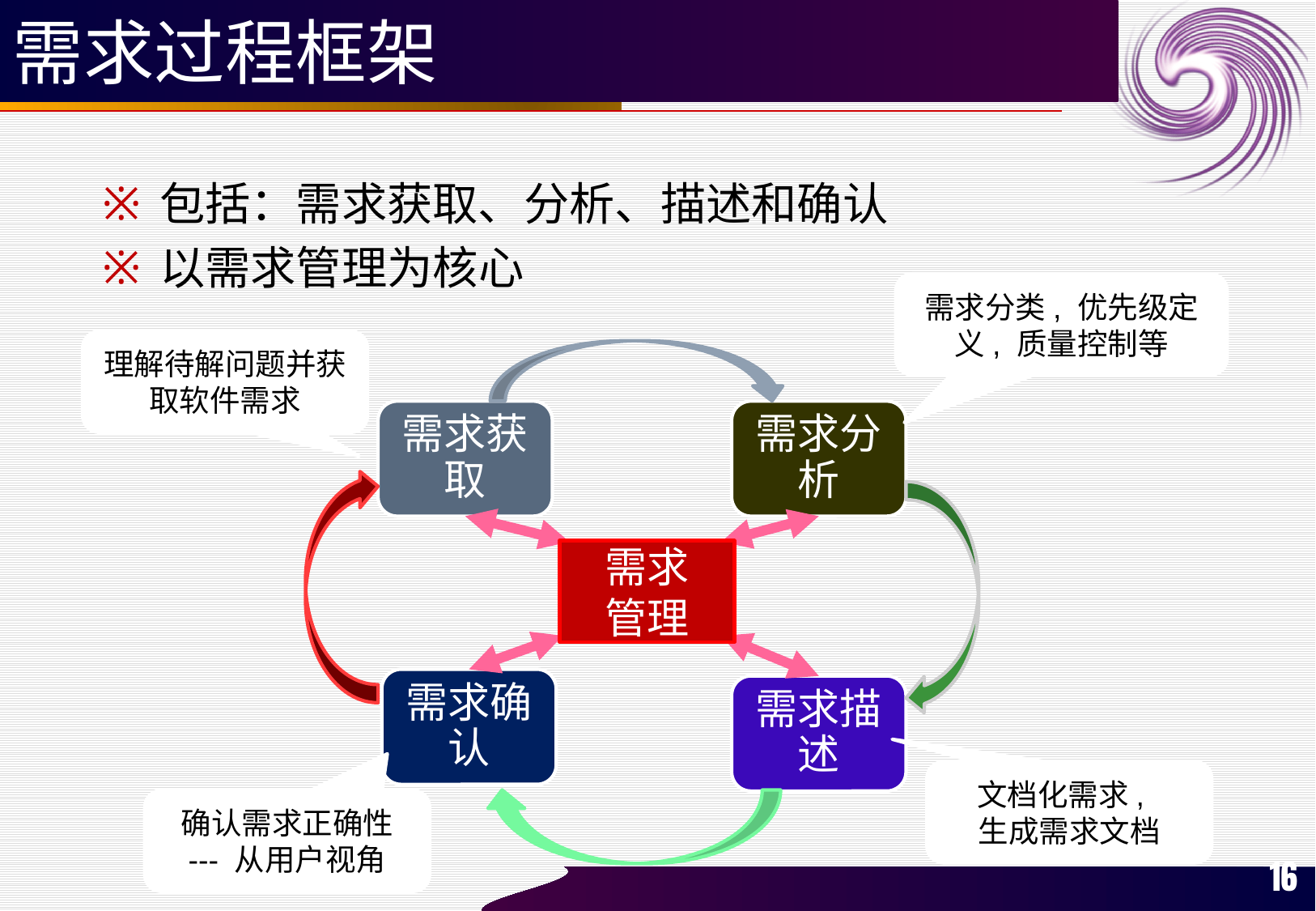

# 需求过程框架
包括：需求获取、分析、描述和确认
以需求管理为核心
需求分类, 优先级定义, 质量控制等
理解待解问题并获取软件需求

需求获取

需求分析

需求
管理

需求确认

需求描述
文档化需求,
生成需求文档

确认需求正确性 --- 从用户视角
16